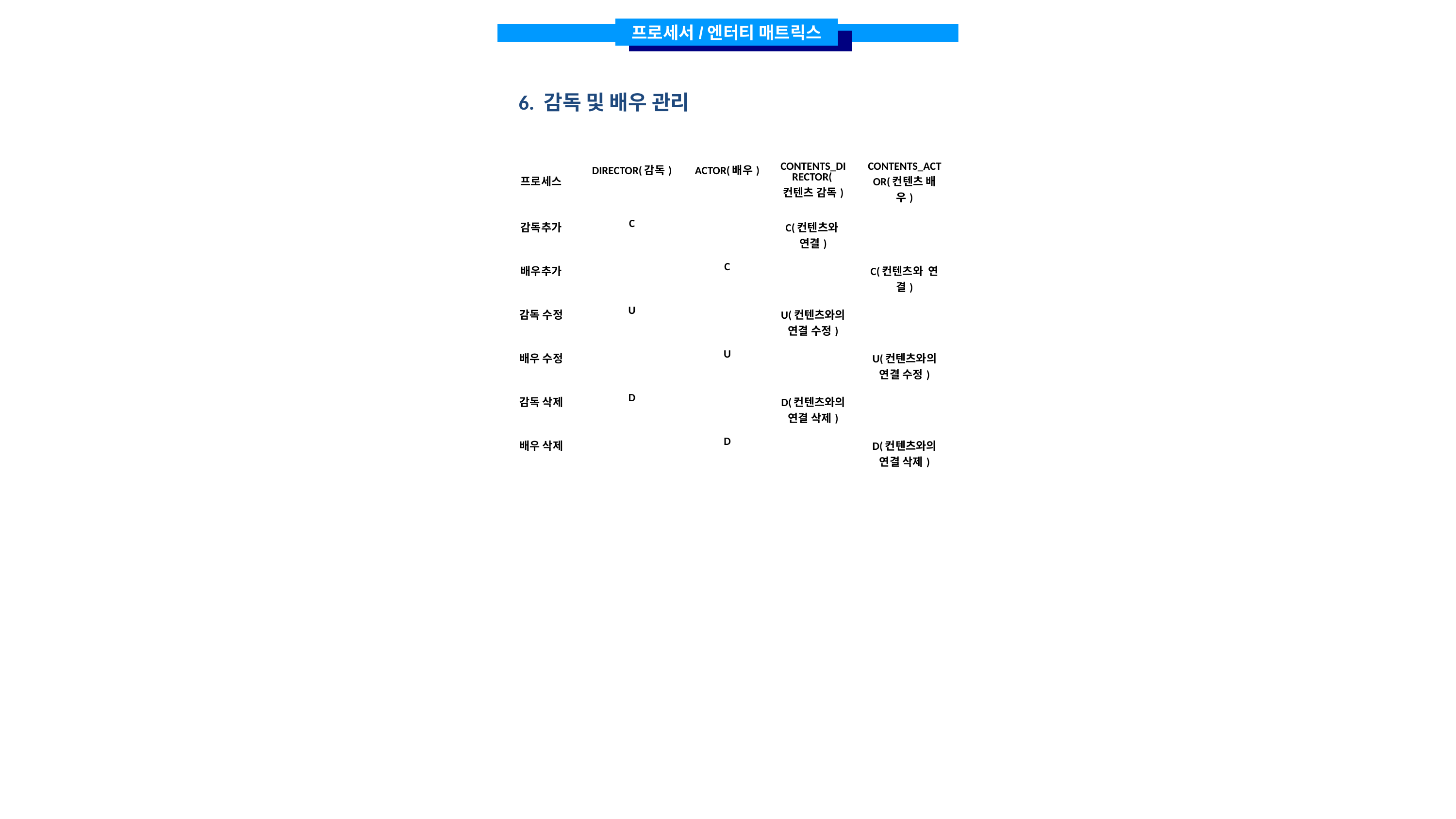

프로세서/엔터티 매트릭스

6. 감독 및 배우 관리
| 프로세스 | DIRECTOR(감독) | ACTOR(배우) | CONTENTS\_DIRECTOR(컨텐츠 감독) | CONTENTS\_ACTOR(컨텐츠 배우) |
| --- | --- | --- | --- | --- |
| 감독추가 | C |  | C(컨텐츠와 연결) |  |
| 배우추가 |  | C |  | C(컨텐츠와 연결) |
| 감독 수정 | U |  | U(컨텐츠와의 연결 수정) |  |
| 배우 수정 |  | U |  | U(컨텐츠와의 연결 수정) |
| 감독 삭제 | D |  | D(컨텐츠와의 연결 삭제) |  |
| 배우 삭제 |  | D |  | D(컨텐츠와의 연결 삭제) |